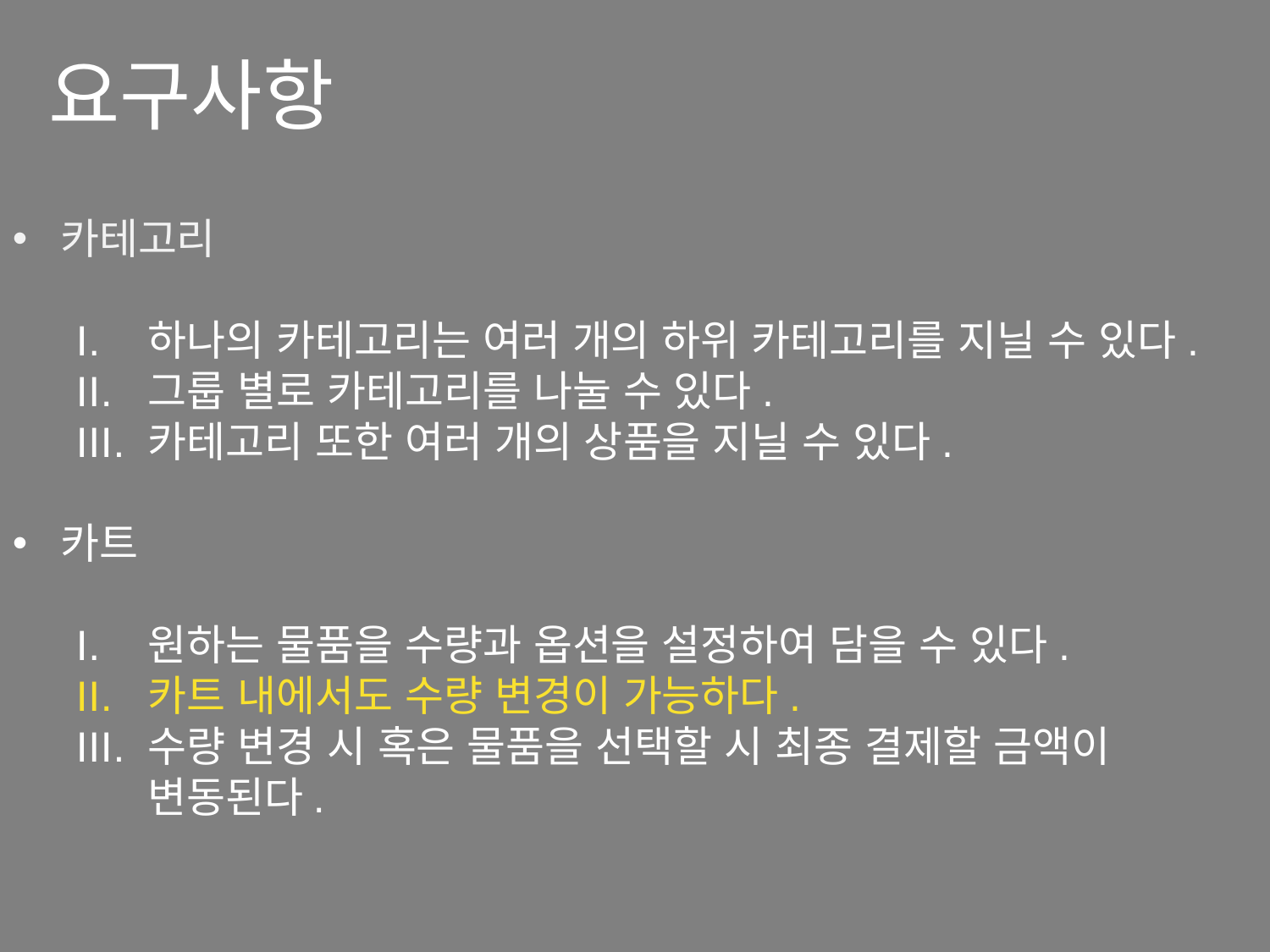

요구사항
카테고리

하나의 카테고리는 여러 개의 하위 카테고리를 지닐 수 있다.
그룹 별로 카테고리를 나눌 수 있다.
카테고리 또한 여러 개의 상품을 지닐 수 있다.

카트

원하는 물품을 수량과 옵션을 설정하여 담을 수 있다.
카트 내에서도 수량 변경이 가능하다.
수량 변경 시 혹은 물품을 선택할 시 최종 결제할 금액이 변동된다.
#